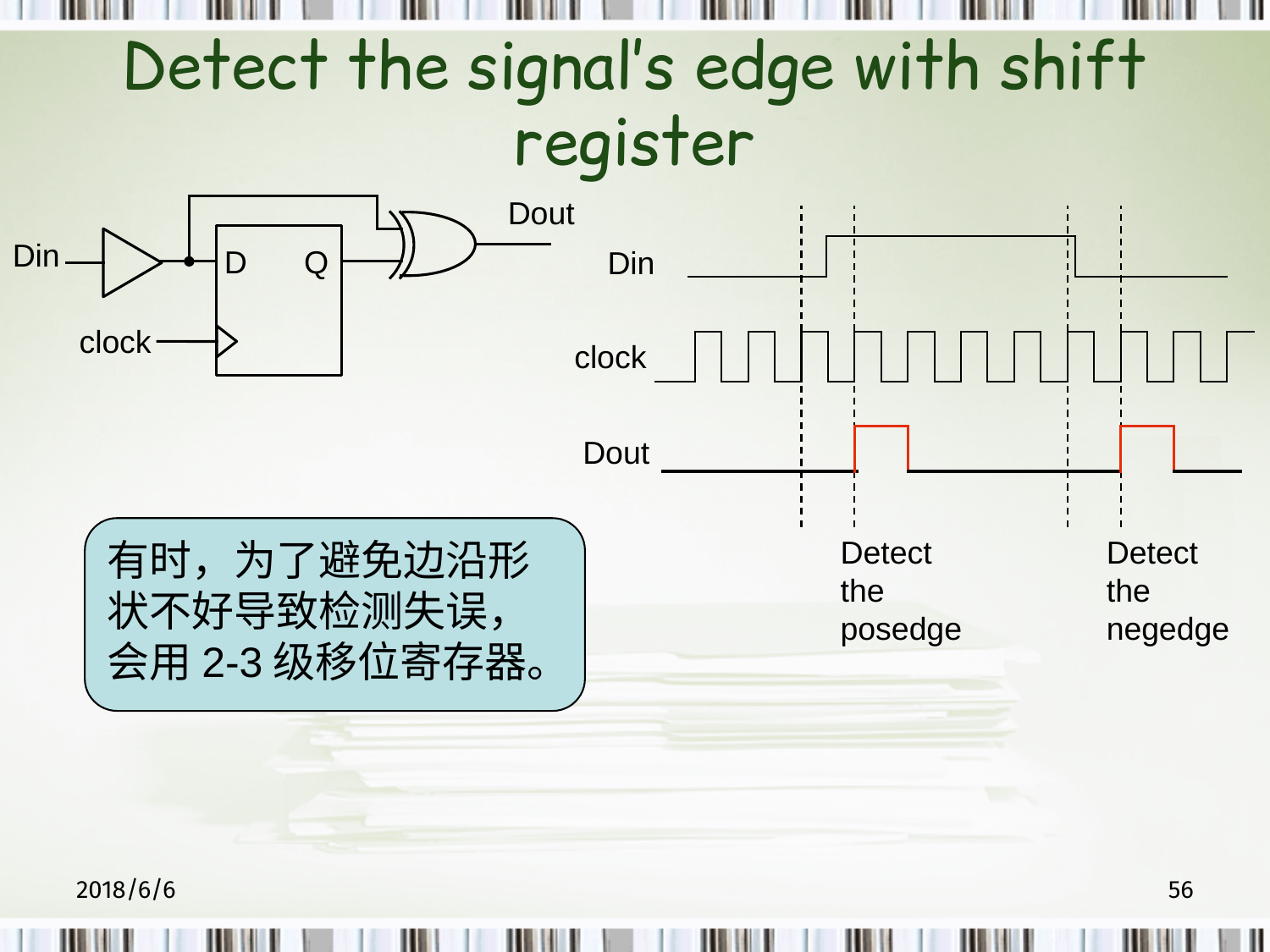

# Detect the signal’s edge with shift register
Dout

Din

D
Q
clock

Din
clock
Dout
有时，为了避免边沿形状不好导致检测失误，会用2-3级移位寄存器。
Detect the posedge
Detect the negedge
2018/6/6
56